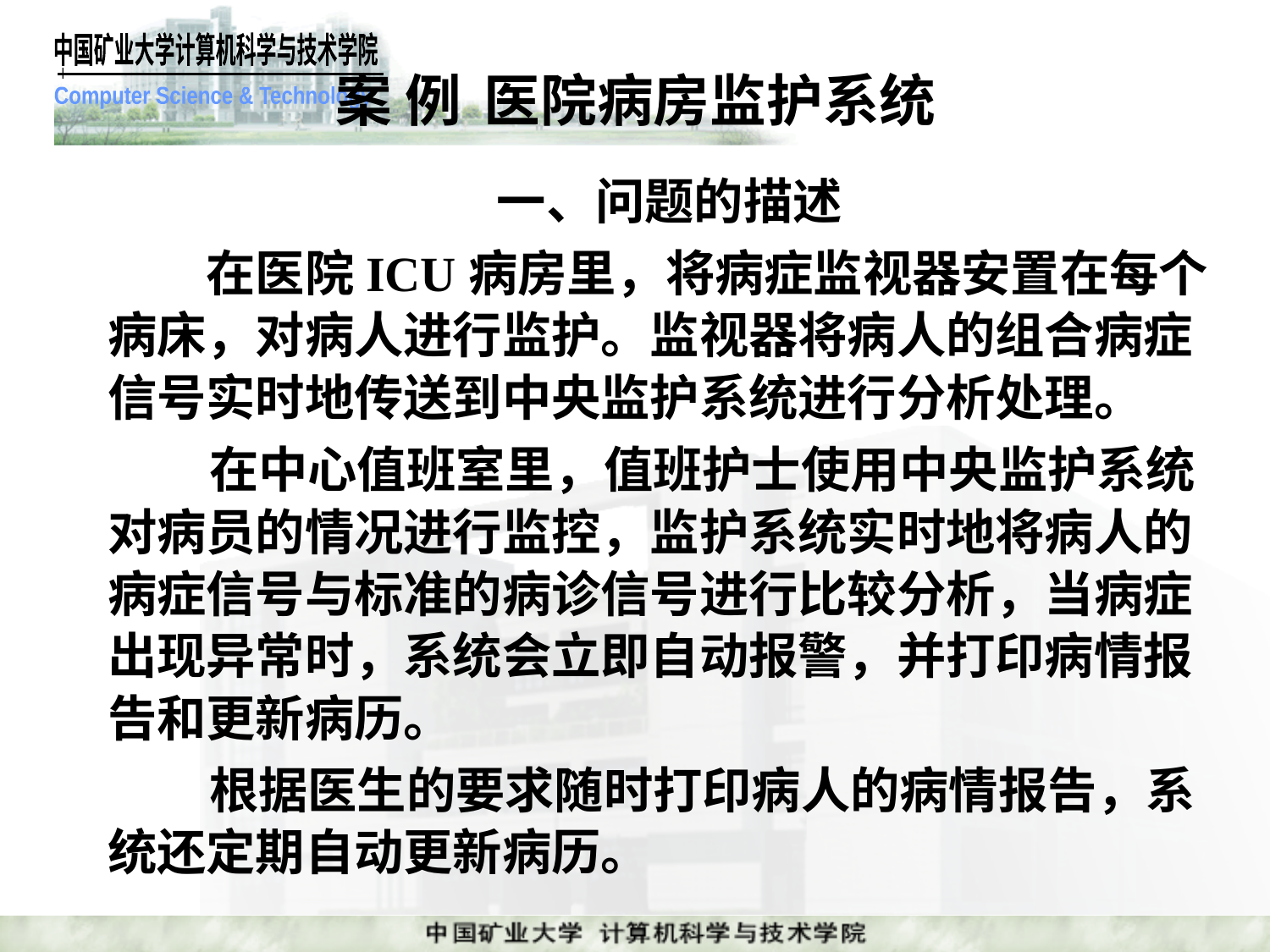

案 例  医院病房监护系统
一、问题的描述
　　在医院ICU病房里，将病症监视器安置在每个病床，对病人进行监护。监视器将病人的组合病症信号实时地传送到中央监护系统进行分析处理。
        在中心值班室里，值班护士使用中央监护系统对病员的情况进行监控，监护系统实时地将病人的病症信号与标准的病诊信号进行比较分析，当病症出现异常时，系统会立即自动报警，并打印病情报告和更新病历。
        根据医生的要求随时打印病人的病情报告，系统还定期自动更新病历。